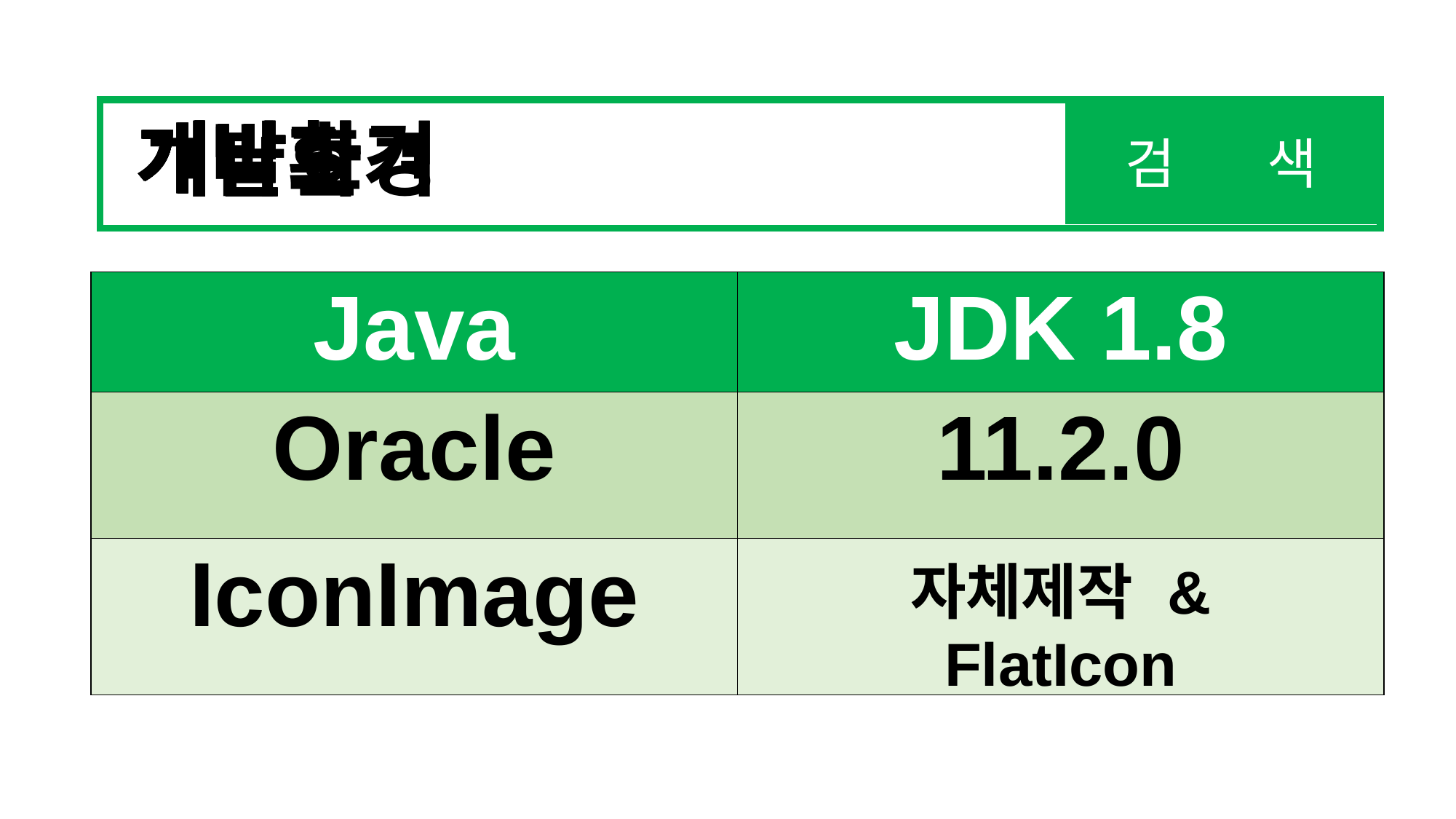

검      색

ㄱ
개
개ㅂ
개바
개발
개발ㅎ
개발호
개발화
개발환
개발환ㄱ
개발환겨
개발환경
| Java | JDK 1.8 |
| --- | --- |
| Oracle | 11.2.0 |
| IconImage | 자체제작 & FlatIcon |